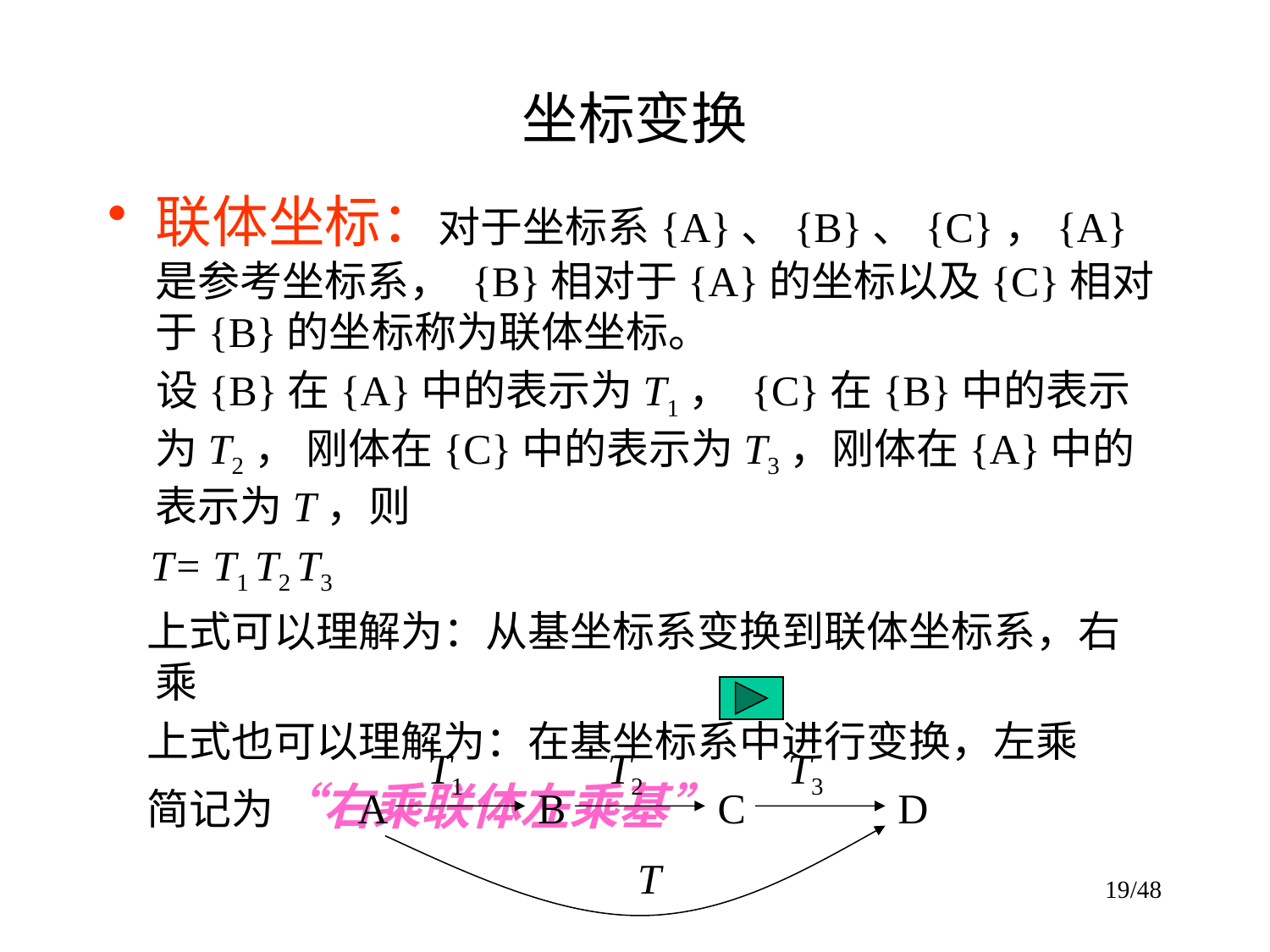

# 坐标变换
联体坐标：对于坐标系{A}、{B}、{C}，{A}是参考坐标系， {B}相对于{A}的坐标以及{C}相对于{B}的坐标称为联体坐标。
    设{B}在{A}中的表示为T1， {C}在{B}中的表示为T2， 刚体在{C}中的表示为T3，刚体在{A}中的表示为T，则
    T= T1 T2 T3
   上式可以理解为：从基坐标系变换到联体坐标系，右乘
   上式也可以理解为：在基坐标系中进行变换，左乘
   简记为“右乘联体左乘基”

T1
T2
T3
A
B
C
D

T
19/48